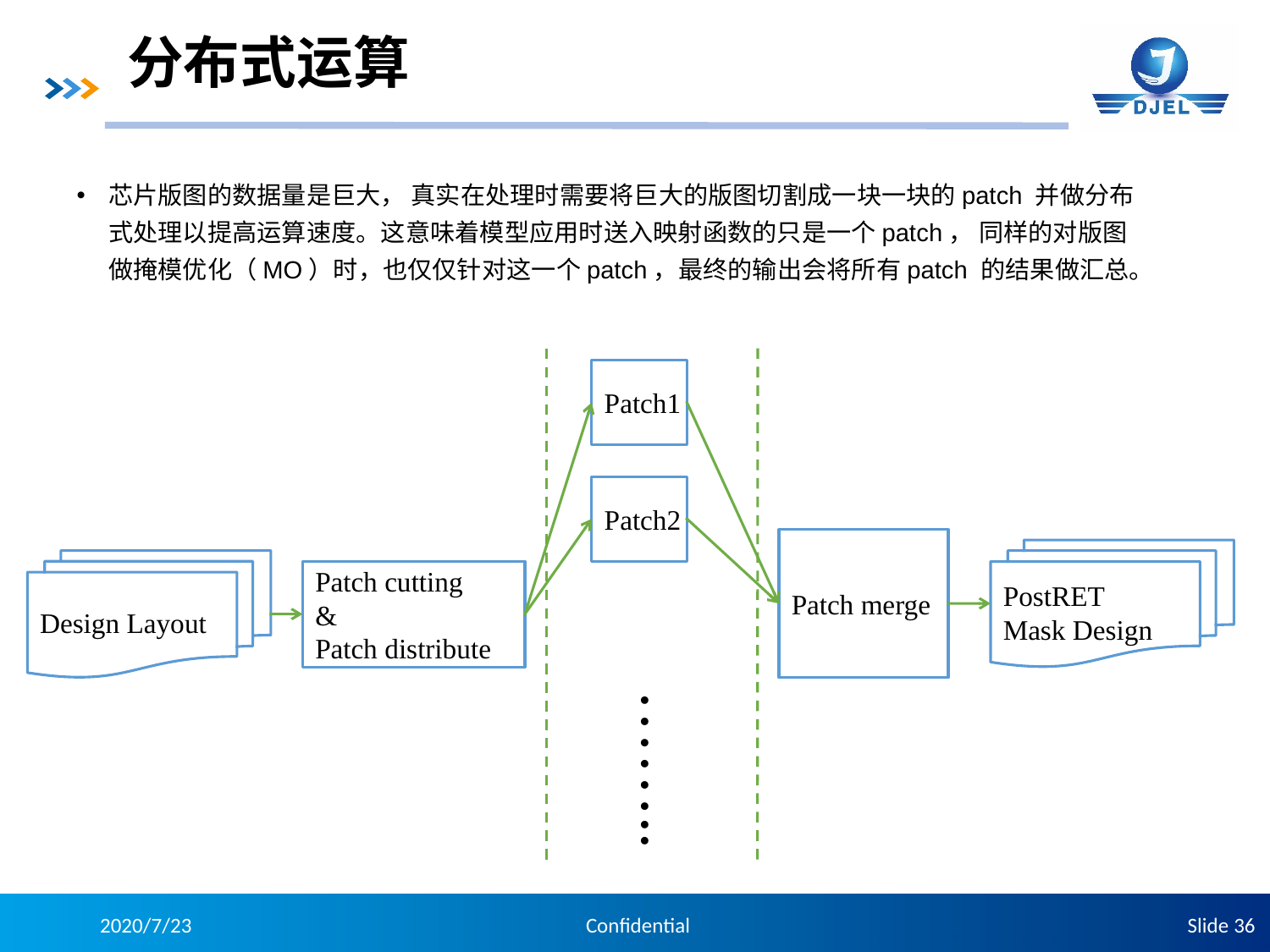

# 分布式运算
芯片版图的数据量是巨大， 真实在处理时需要将巨大的版图切割成一块一块的patch 并做分布式处理以提高运算速度。这意味着模型应用时送入映射函数的只是一个patch， 同样的对版图做掩模优化（MO）时，也仅仅针对这一个patch，最终的输出会将所有patch 的结果做汇总。

Patch1
Patch2
Patch merge
PostRET
Mask Design
Design Layout
Patch cutting
&
Patch distribute
……..
2020/7/23
Slide 36